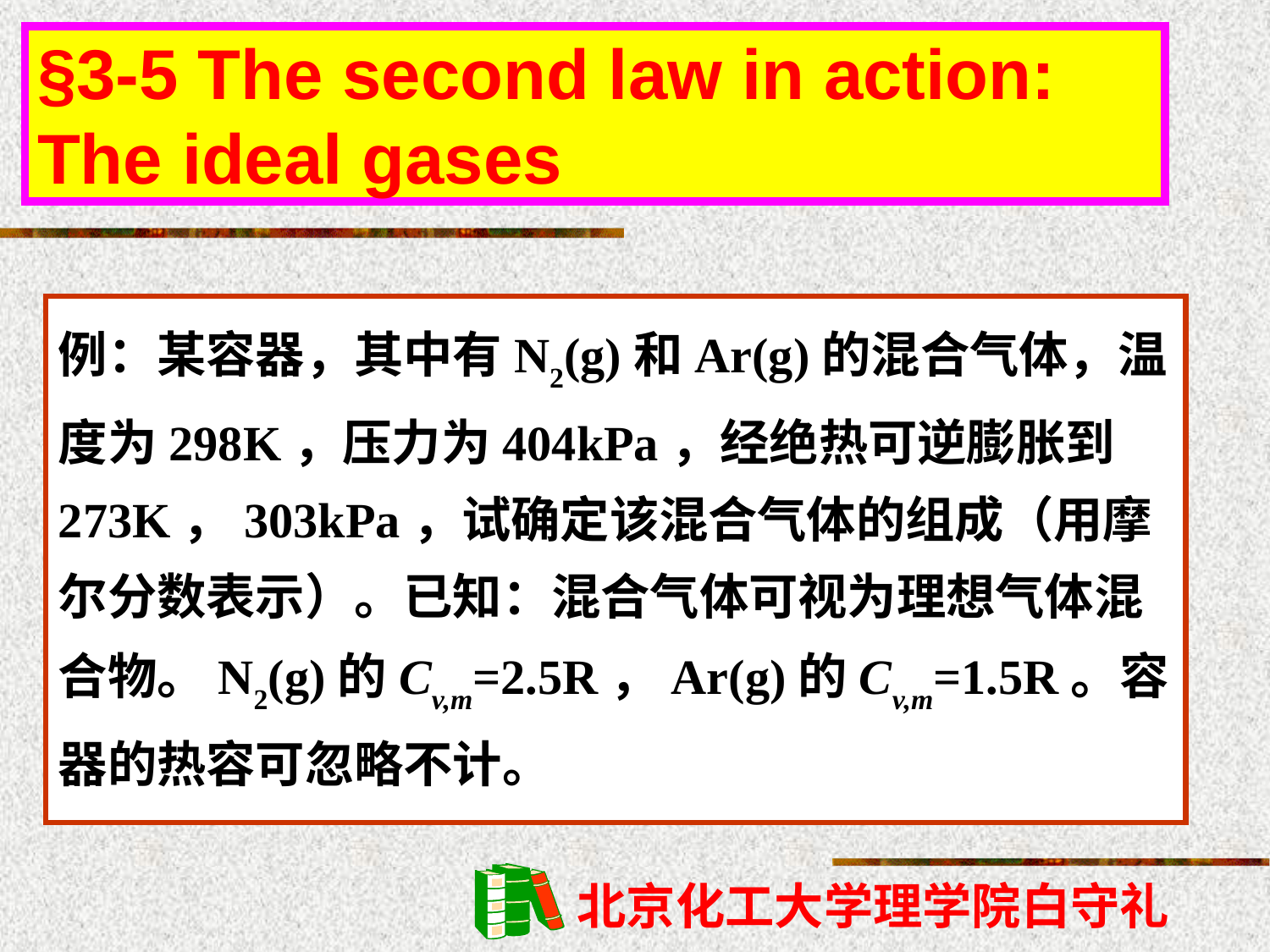

§3-5 The second law in action: The ideal gases
例：某容器，其中有N2(g)和Ar(g)的混合气体，温度为298K，压力为404kPa，经绝热可逆膨胀到273K，303kPa，试确定该混合气体的组成（用摩尔分数表示）。已知：混合气体可视为理想气体混合物。N2(g)的Cv,m=2.5R，Ar(g)的Cv,m=1.5R。容器的热容可忽略不计。